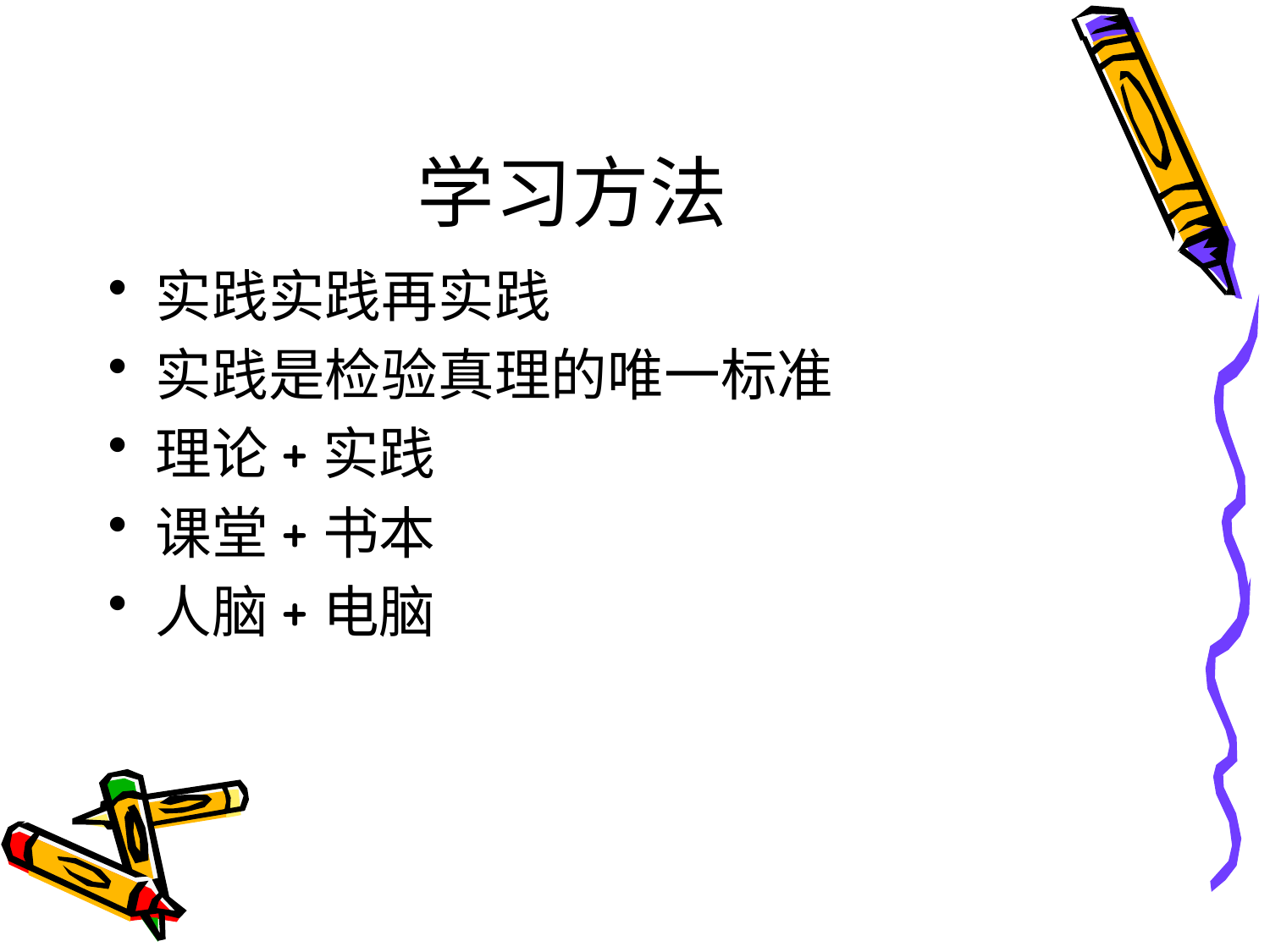

# 学习方法
实践实践再实践
实践是检验真理的唯一标准
理论+实践
课堂+书本
人脑+电脑